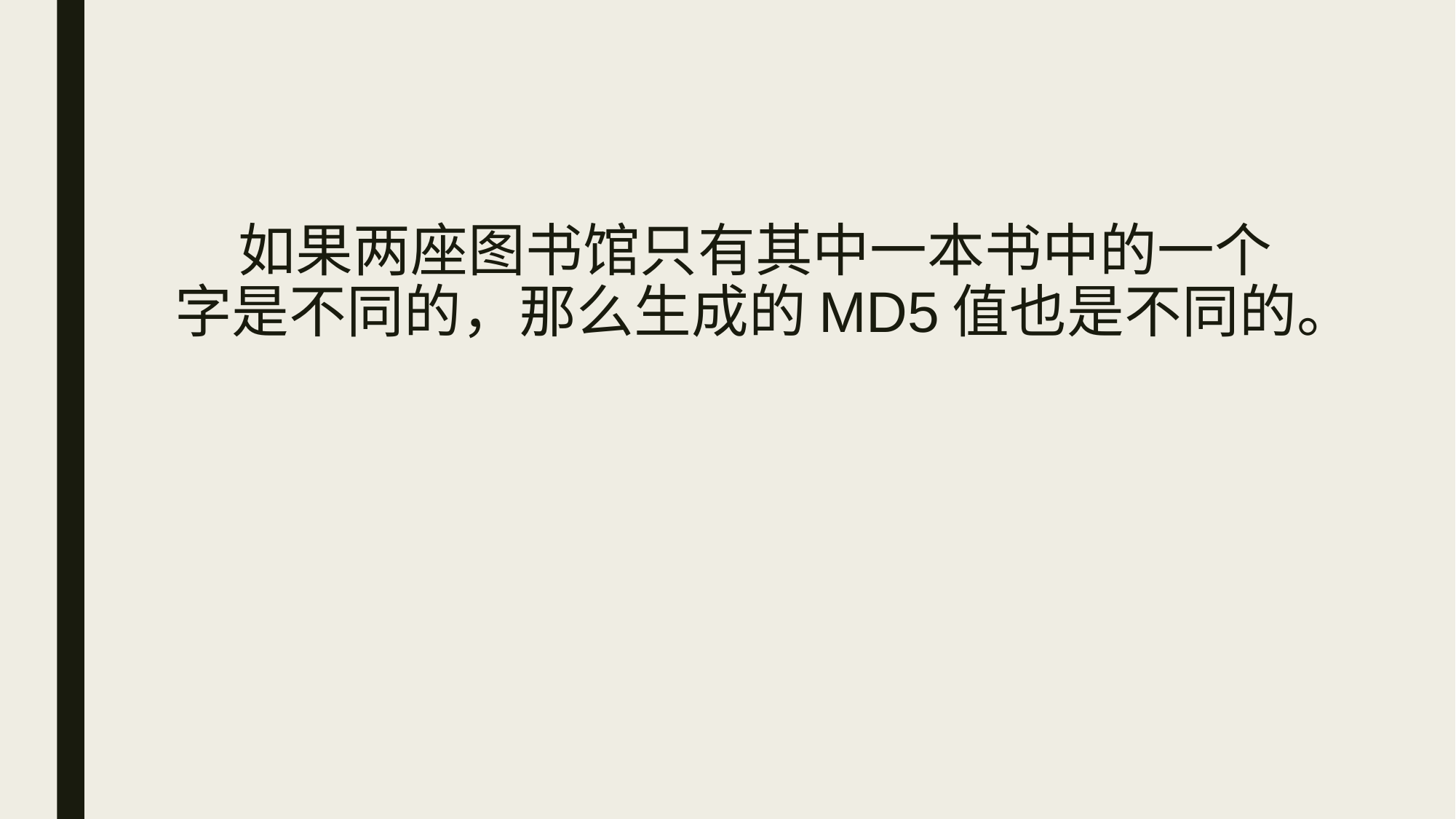

# 如果两座图书馆只有其中一本书中的一个字是不同的，那么生成的MD5值也是不同的。